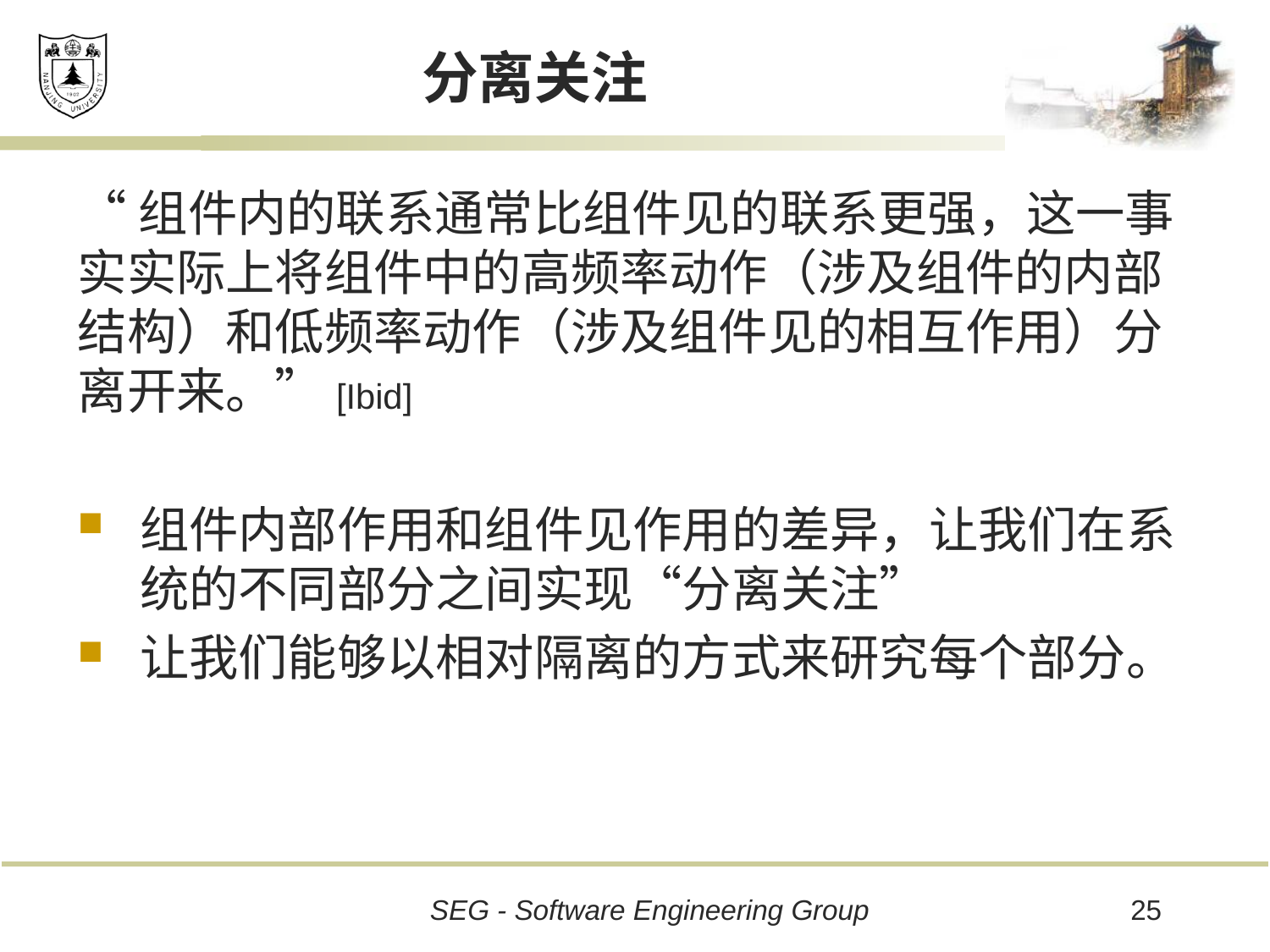

# 分离关注
“组件内的联系通常比组件见的联系更强，这一事实实际上将组件中的高频率动作（涉及组件的内部结构）和低频率动作（涉及组件见的相互作用）分离开来。”[Ibid]

组件内部作用和组件见作用的差异，让我们在系统的不同部分之间实现“分离关注”
让我们能够以相对隔离的方式来研究每个部分。

25
SEG - Software Engineering Group